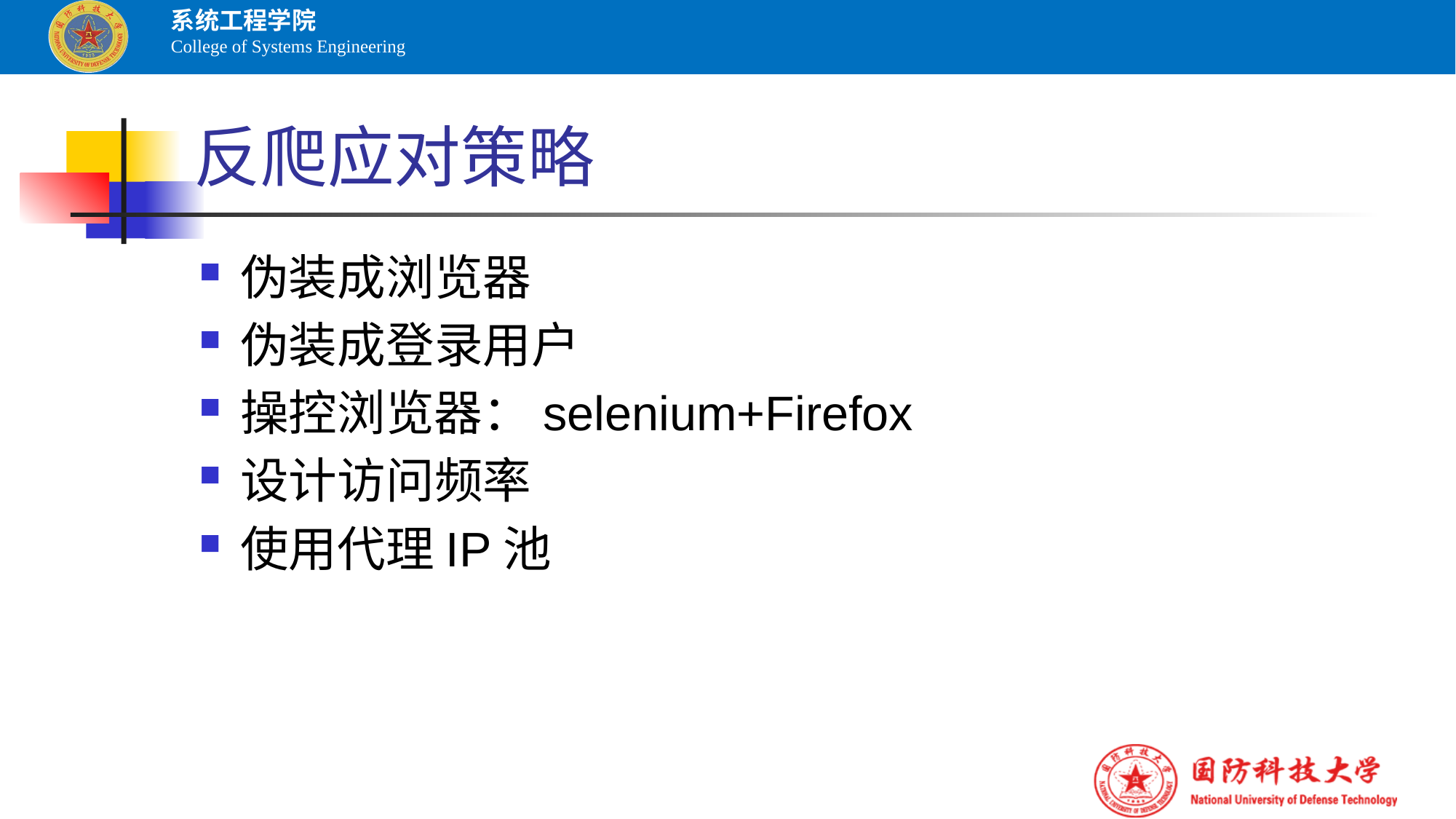

# 反爬应对策略
伪装成浏览器
伪装成登录用户
操控浏览器：selenium+Firefox
设计访问频率
使用代理IP池